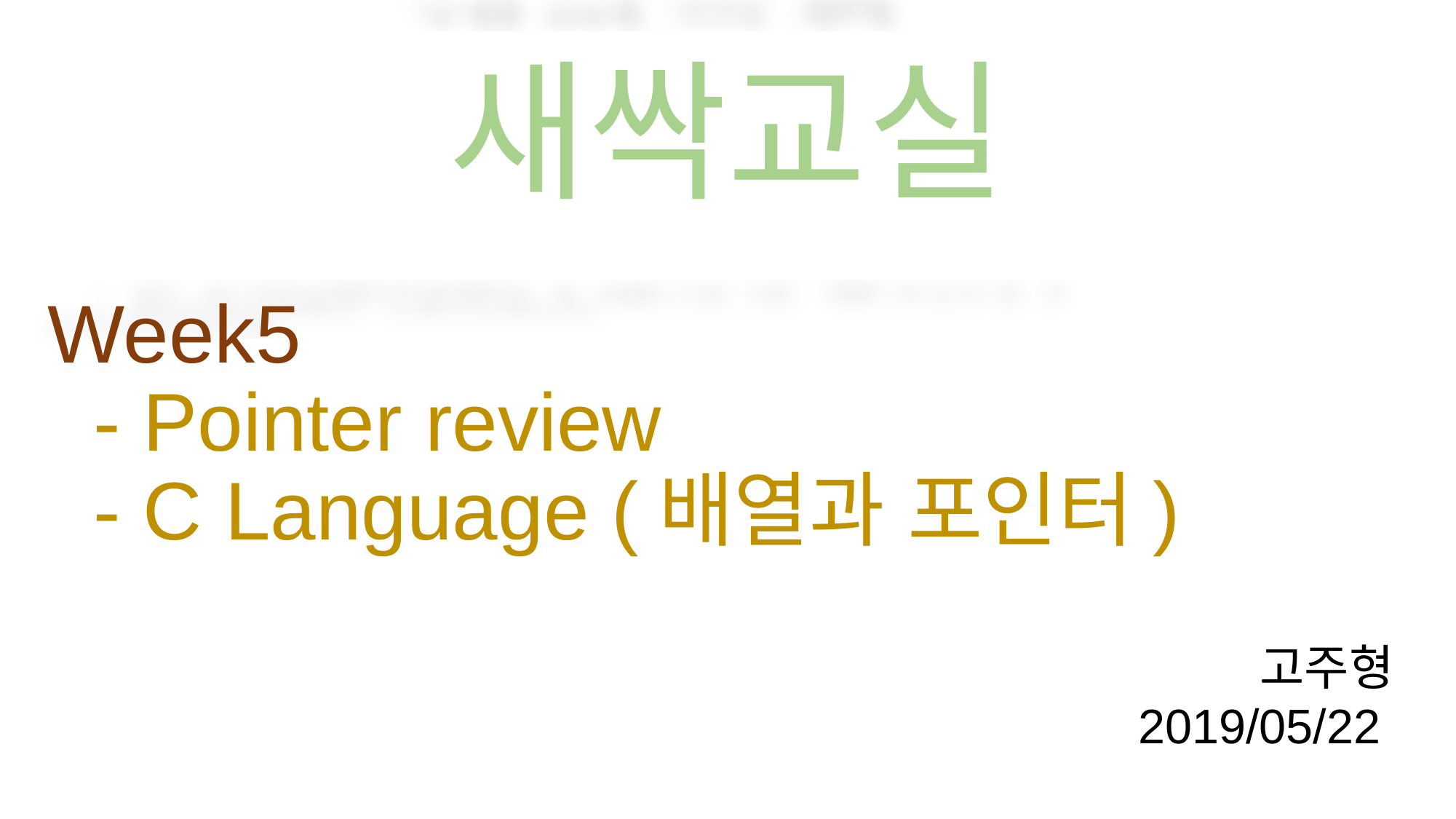

# 새싹교실
Week5
  - Pointer review
  - C Language (배열과 포인터)
고주형
2019/05/22